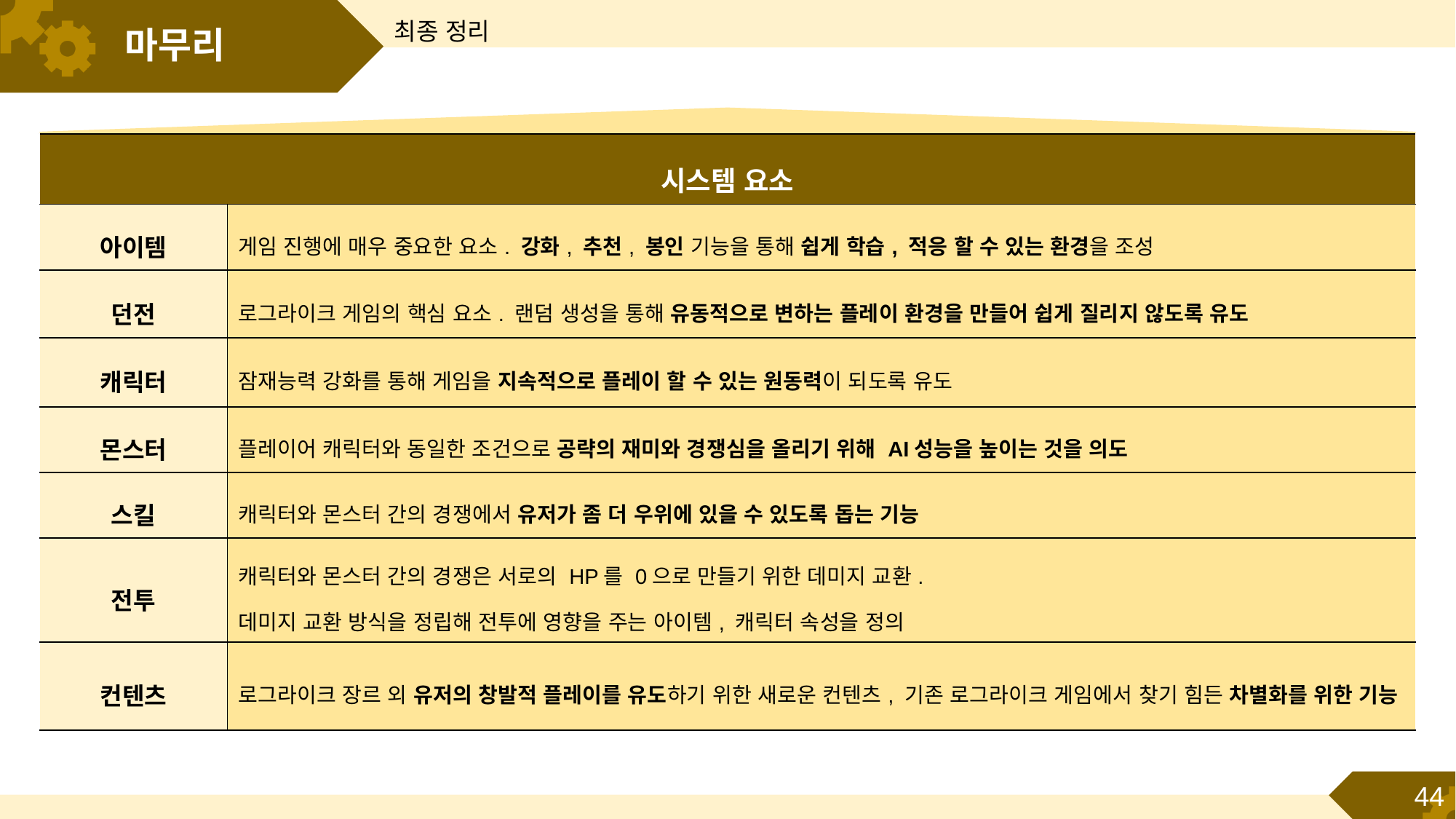

최종 정리
# 마무리
| 시스템 요소 |  |
| --- | --- |
| 아이템 | 게임 진행에 매우 중요한 요소. 강화, 추천, 봉인 기능을 통해 쉽게 학습, 적응 할 수 있는 환경을 조성 |
| 던전 | 로그라이크 게임의 핵심 요소. 랜덤 생성을 통해 유동적으로 변하는 플레이 환경을 만들어 쉽게 질리지 않도록 유도 |
| 캐릭터 | 잠재능력 강화를 통해 게임을 지속적으로 플레이 할 수 있는 원동력이 되도록 유도 |
| 몬스터 | 플레이어 캐릭터와 동일한 조건으로 공략의 재미와 경쟁심을 올리기 위해 AI성능을 높이는 것을 의도 |
| 스킬 | 캐릭터와 몬스터 간의 경쟁에서 유저가 좀 더 우위에 있을 수 있도록 돕는 기능 |
| 전투 | 캐릭터와 몬스터 간의 경쟁은 서로의 HP를 0으로 만들기 위한 데미지 교환. 데미지 교환 방식을 정립해 전투에 영향을 주는 아이템, 캐릭터 속성을 정의 |
| 컨텐츠 | 로그라이크 장르 외 유저의 창발적 플레이를 유도하기 위한 새로운 컨텐츠, 기존 로그라이크 게임에서 찾기 힘든 차별화를 위한 기능 |
44